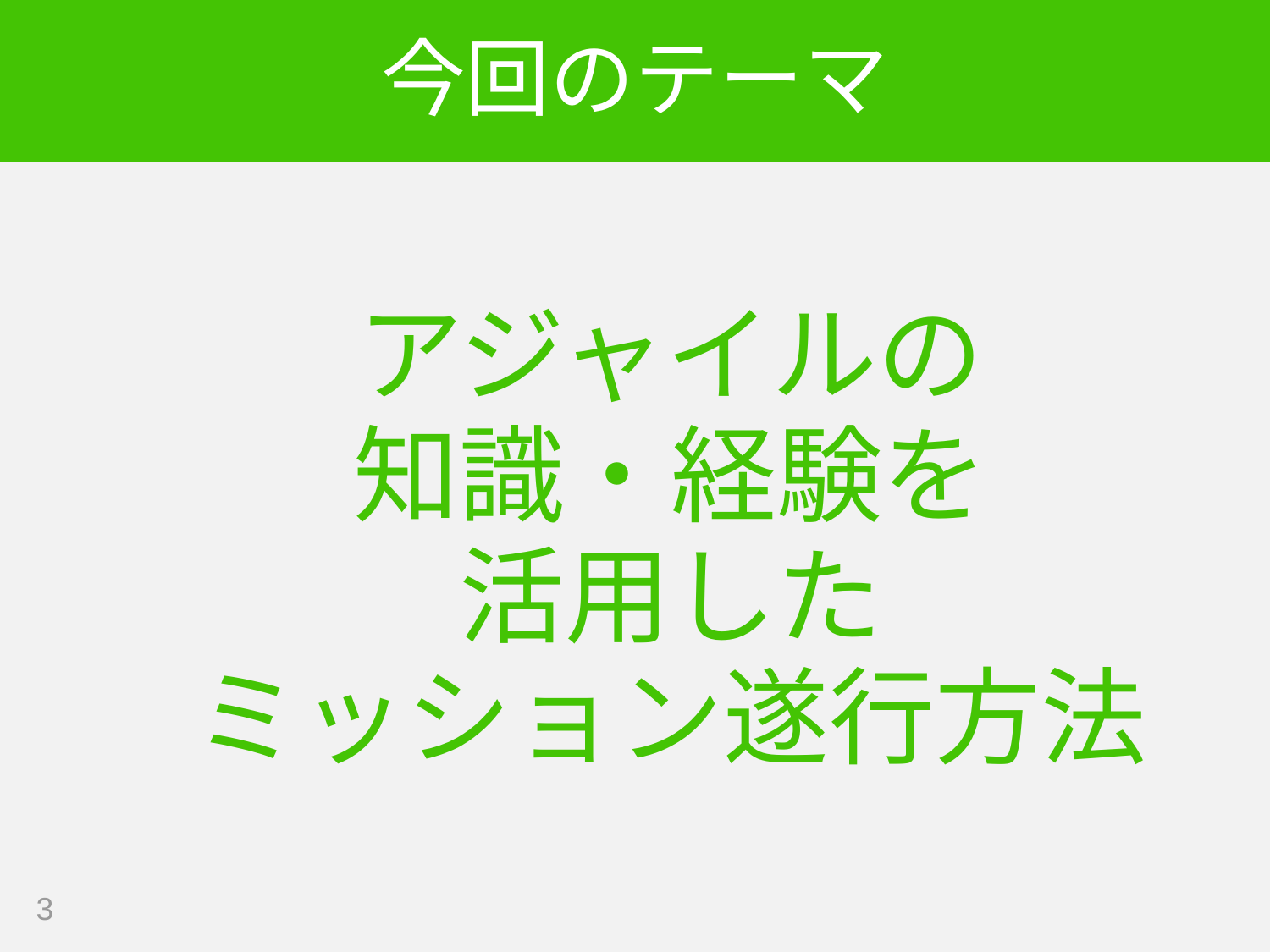

# 今回のテーマ
アジャイルの
知識・経験を
活用した
ミッション遂行方法
3